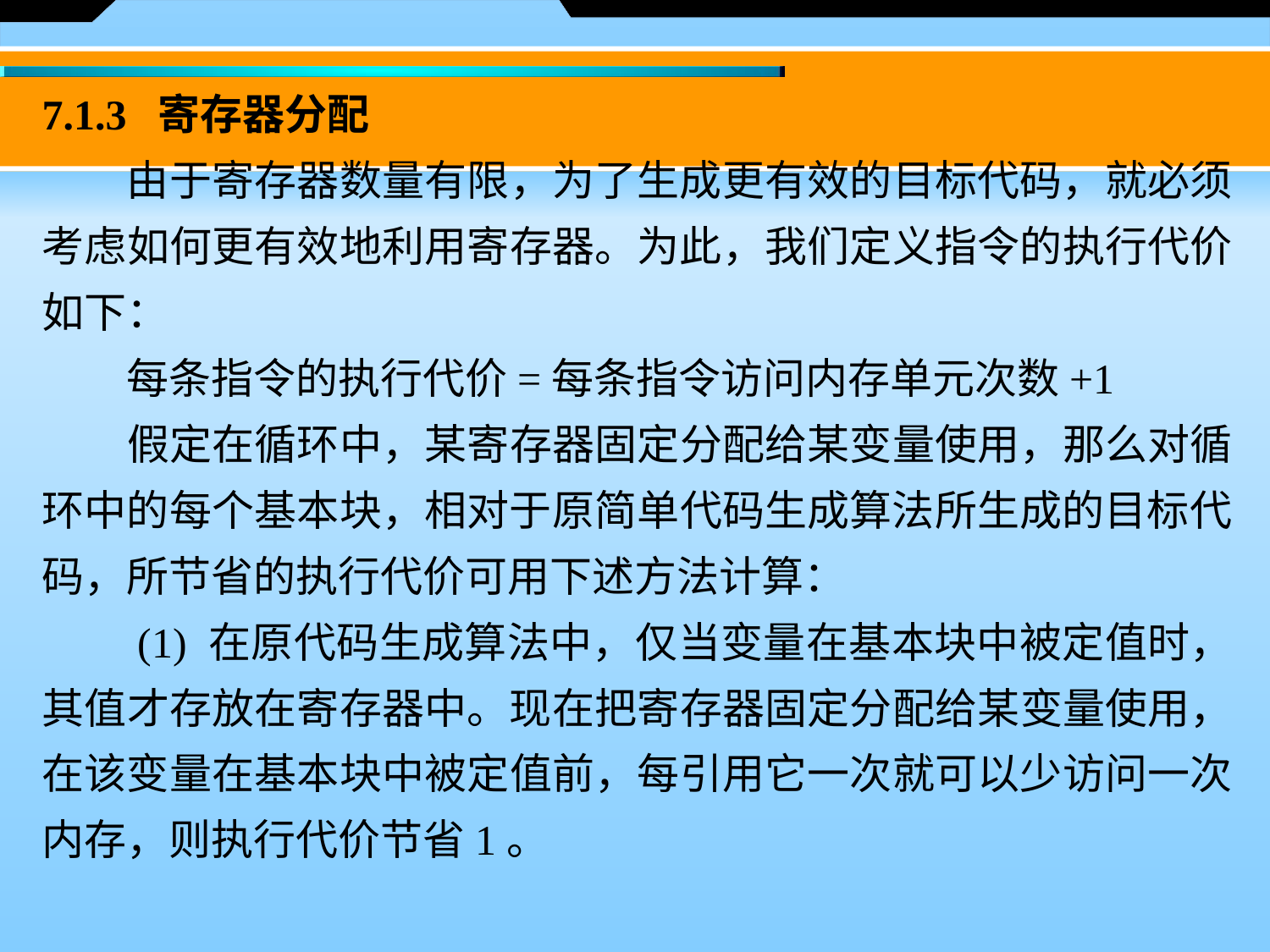

7.1.3  寄存器分配
　　由于寄存器数量有限，为了生成更有效的目标代码，就必须考虑如何更有效地利用寄存器。为此，我们定义指令的执行代价如下：
　　每条指令的执行代价=每条指令访问内存单元次数+1
　　假定在循环中，某寄存器固定分配给某变量使用，那么对循环中的每个基本块，相对于原简单代码生成算法所生成的目标代码，所节省的执行代价可用下述方法计算：
　　(1) 在原代码生成算法中，仅当变量在基本块中被定值时，其值才存放在寄存器中。现在把寄存器固定分配给某变量使用，在该变量在基本块中被定值前，每引用它一次就可以少访问一次内存，则执行代价节省1。